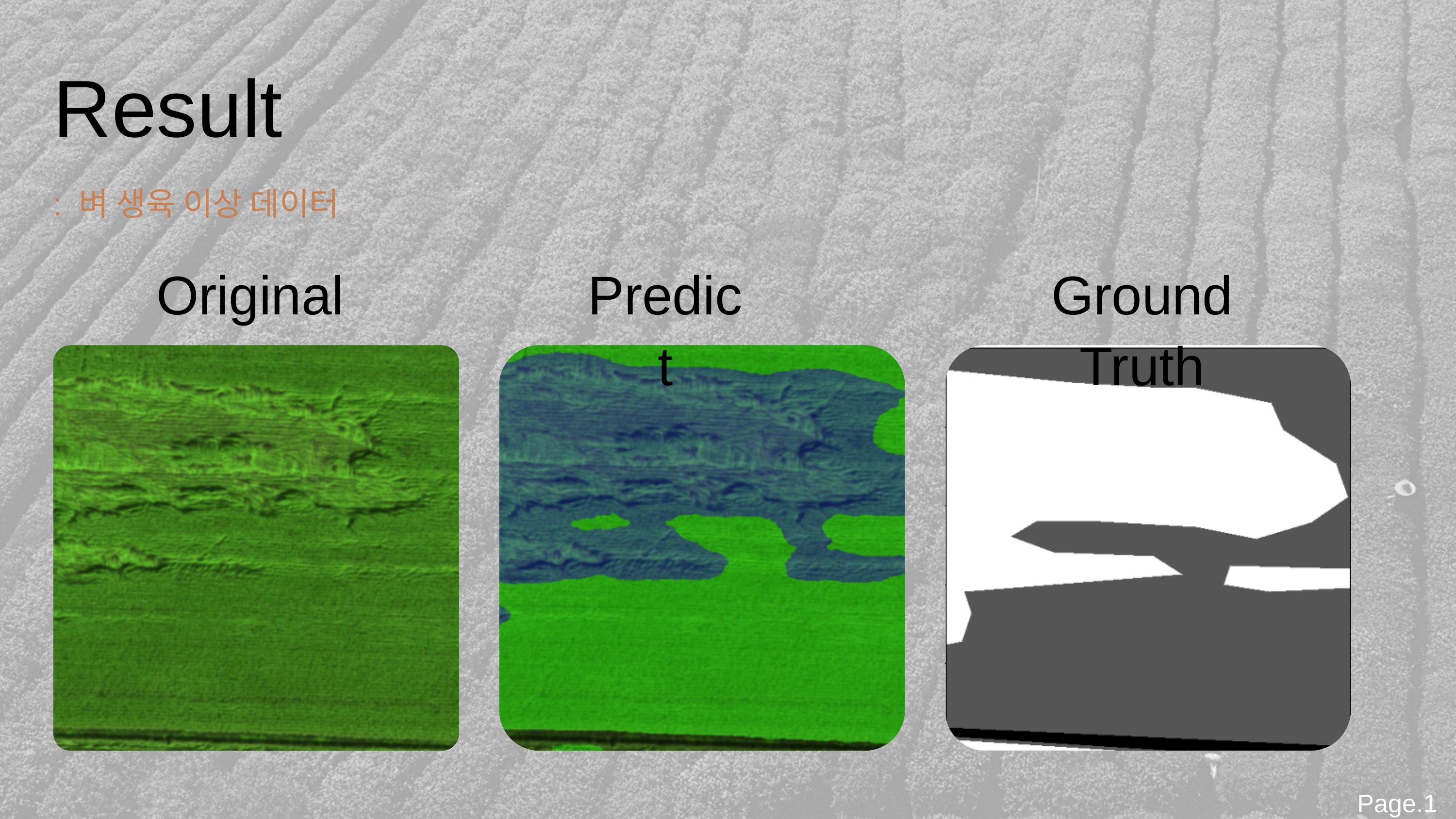

Result
: 벼 생육 이상 데이터
Original
Predict
Ground Truth

Page.13